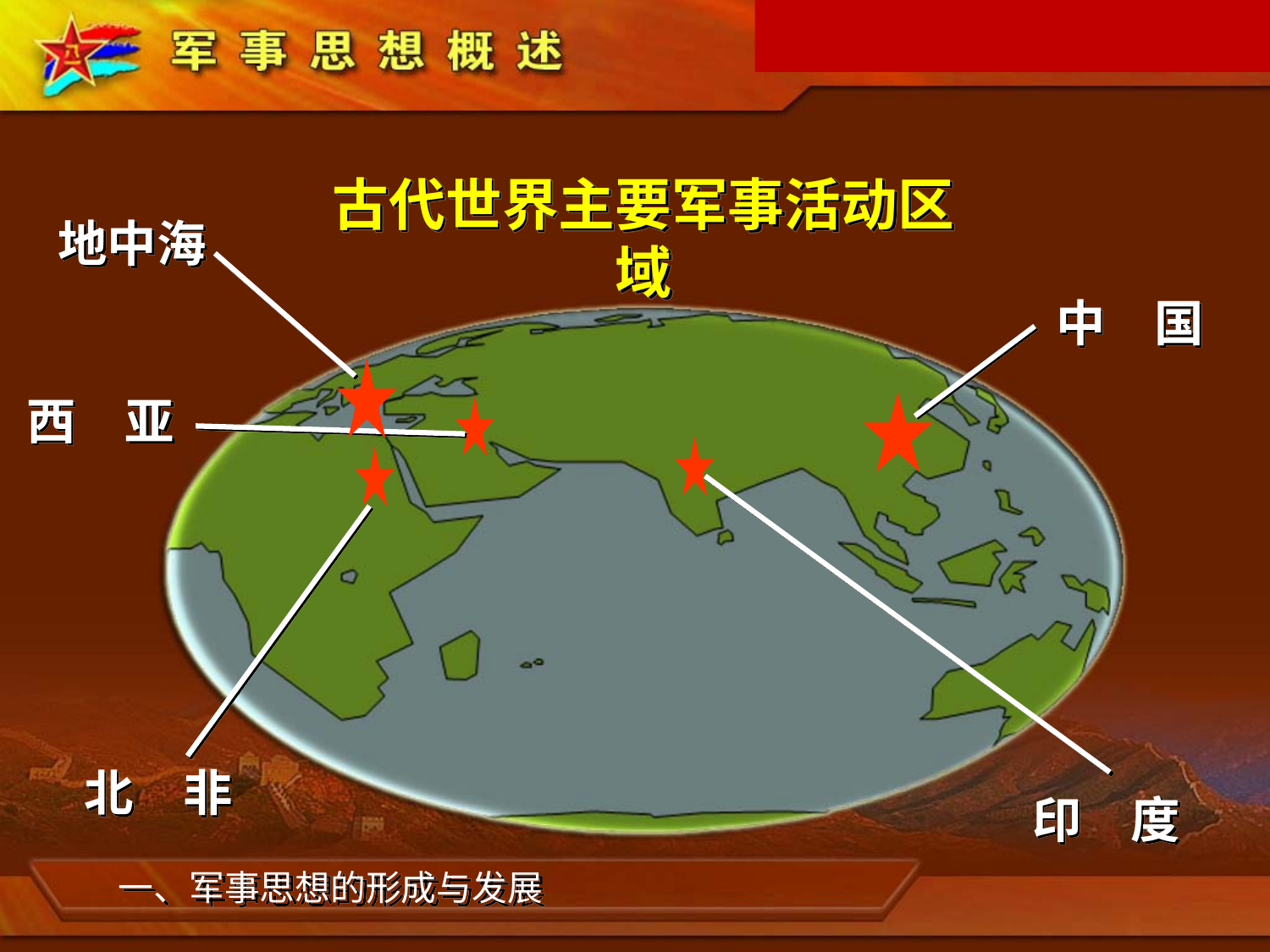

古代世界主要军事活动区域
地中海

中　国

西　亚

印　度

北　非
一、军事思想的形成与发展